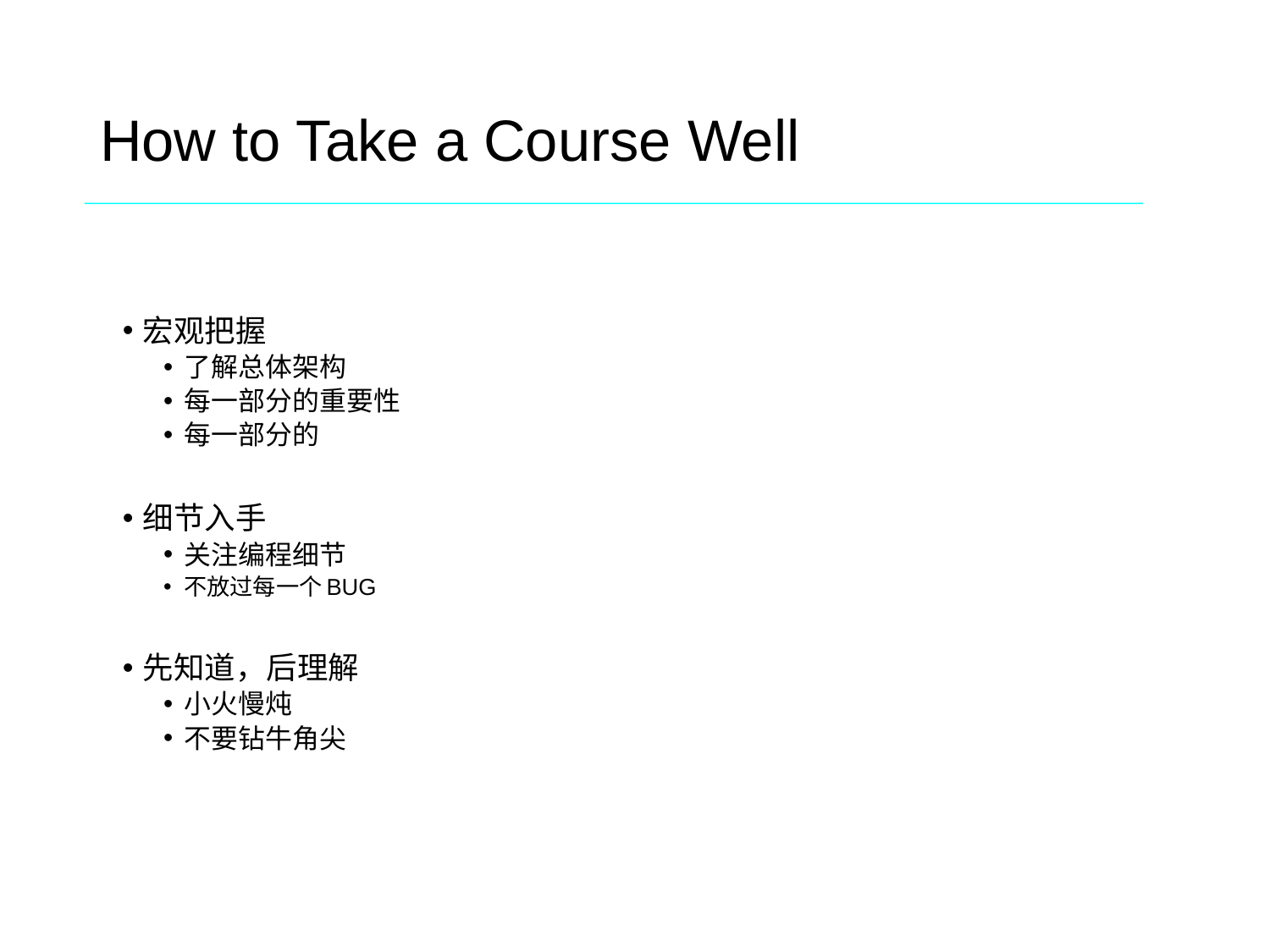

# How to Take a Course Well

宏观把握
了解总体架构
每一部分的重要性
每一部分的

细节入手
关注编程细节
不放过每一个BUG

先知道，后理解
小火慢炖
不要钻牛角尖